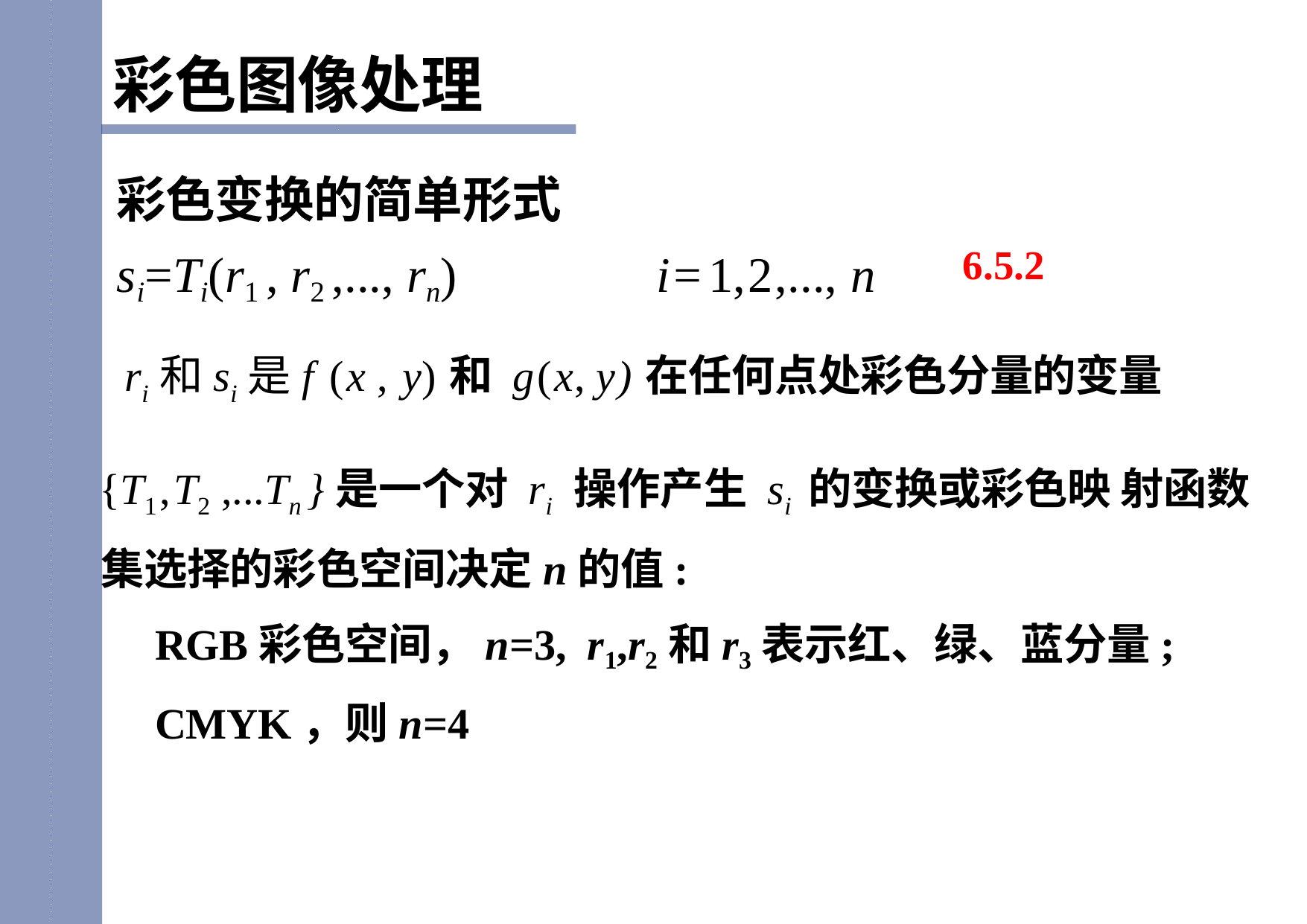

彩色图像处理
彩色变换的简单形式
si=Ti(r1 , r2 ,..., rn)                i=1,2,..., n
6.5.2
ri和si是f (x , y)和 g(x, y)在任何点处彩色分量的变量
{T1,T2 ,...Tn }是一个对 ri 操作产生 si 的变换或彩色映 射函数集选择的彩色空间决定n的值:
RGB彩色空间，n=3,  r1,r2和r3表示红、绿、蓝分量;
CMYK，则n=4